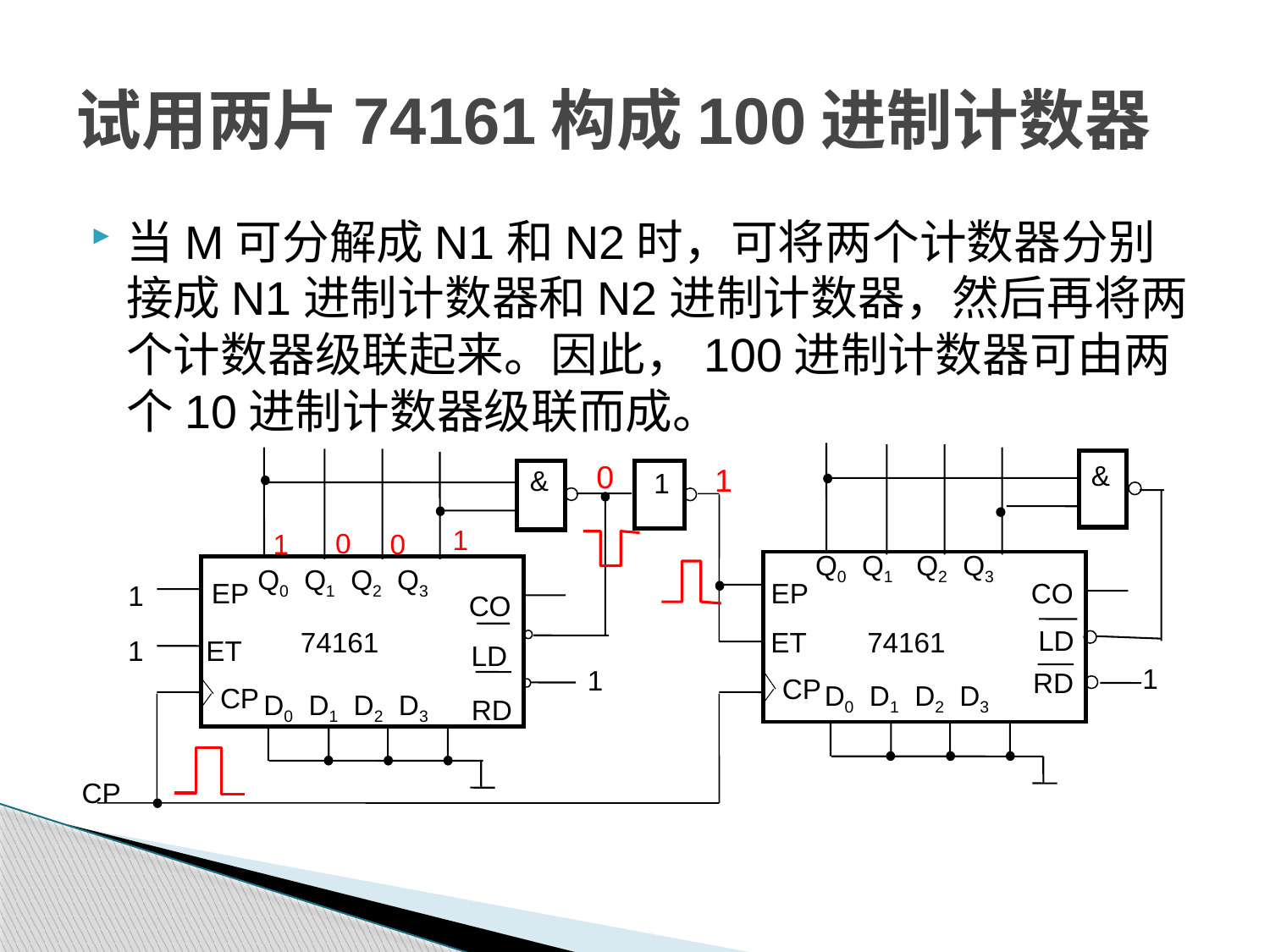

# 试用两片74161构成100进制计数器
当M可分解成N1和N2时，可将两个计数器分别接成N1进制计数器和N2进制计数器，然后再将两个计数器级联起来。因此，100进制计数器可由两个10进制计数器级联而成。

&

0

1
&
1

1
0
0
1

Q0  Q1   Q2  Q3
Q0  Q1  Q2  Q3

1
CO
EP
EP
CO

LD
ET
74161
74161
1

ET
LD

1
RD
1
CP

CP
D0  D1  D2  D3
RD

D0  D1  D2  D3

CP